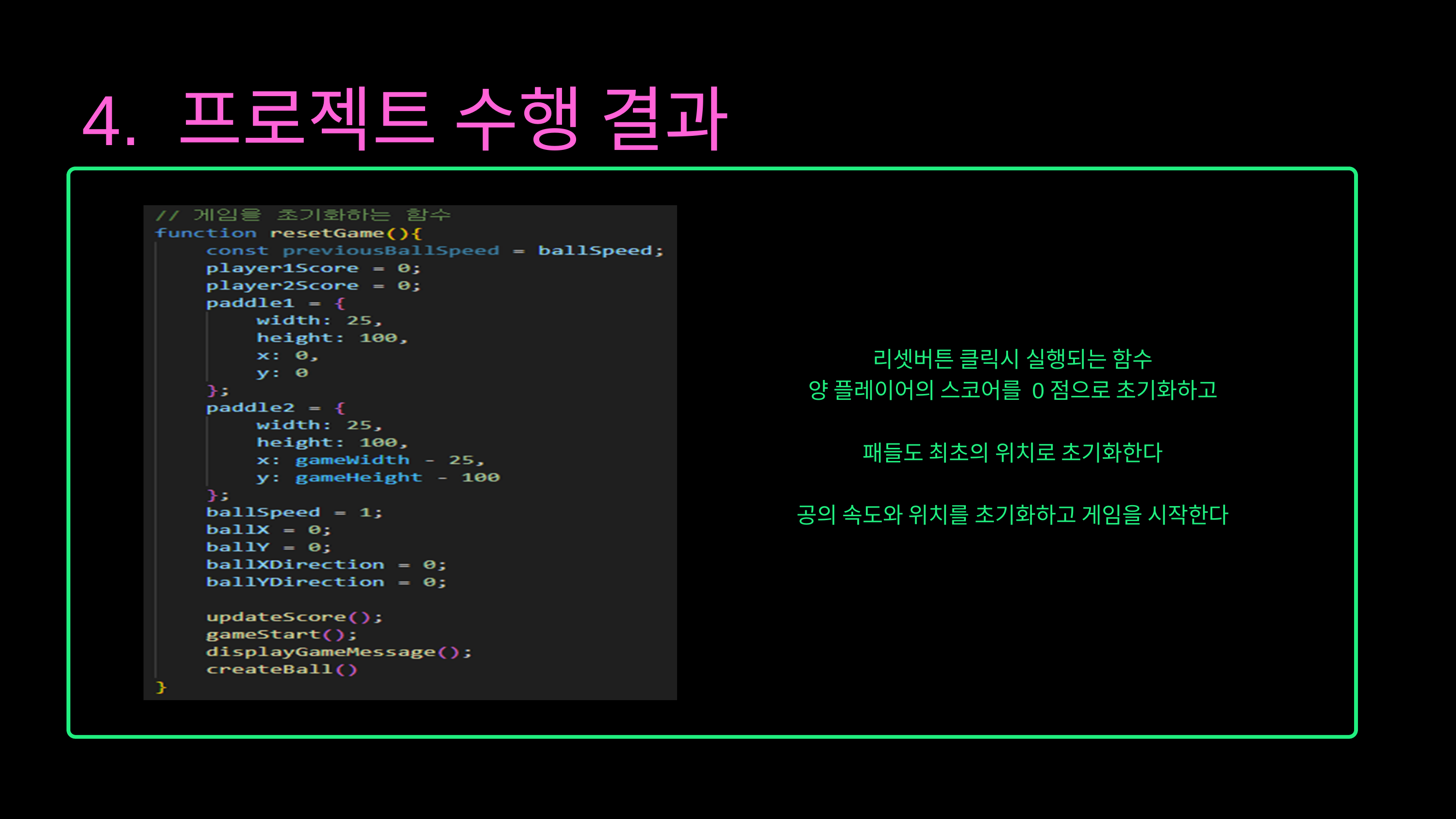

4. 프로젝트 수행 결과

리셋버튼 클릭시 실행되는 함수
양 플레이어의 스코어를 0점으로 초기화하고

패들도 최초의 위치로 초기화한다

공의 속도와 위치를 초기화하고 게임을 시작한다